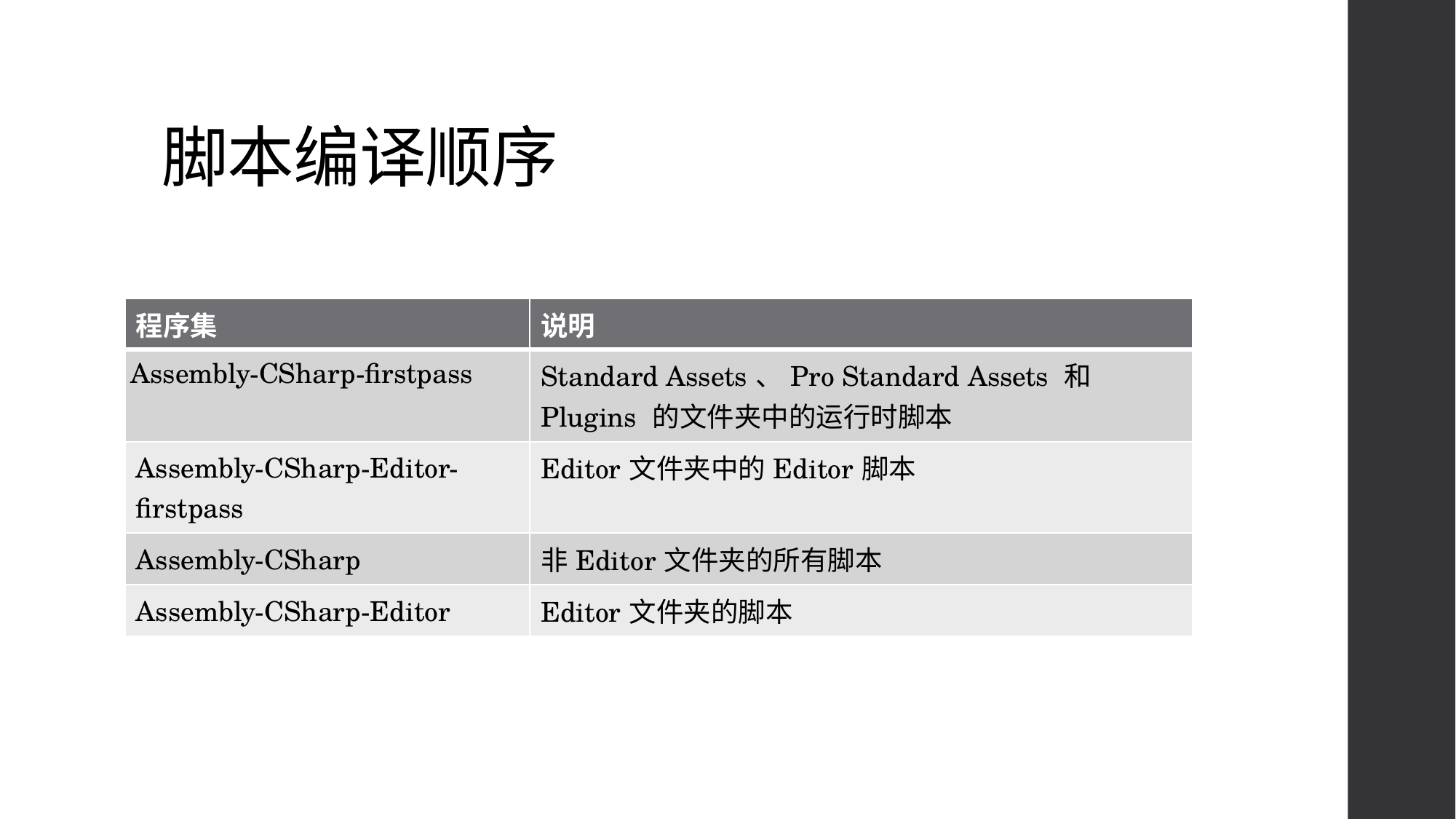

# 脚本编译顺序
| 程序集 | 说明 |
| --- | --- |
| Assembly-CSharp-firstpass | Standard Assets、Pro Standard Assets 和 Plugins 的文件夹中的运行时脚本 |
| Assembly-CSharp-Editor-firstpass | Editor文件夹中的Editor脚本 |
| Assembly-CSharp | 非Editor文件夹的所有脚本 |
| Assembly-CSharp-Editor | Editor文件夹的脚本 |